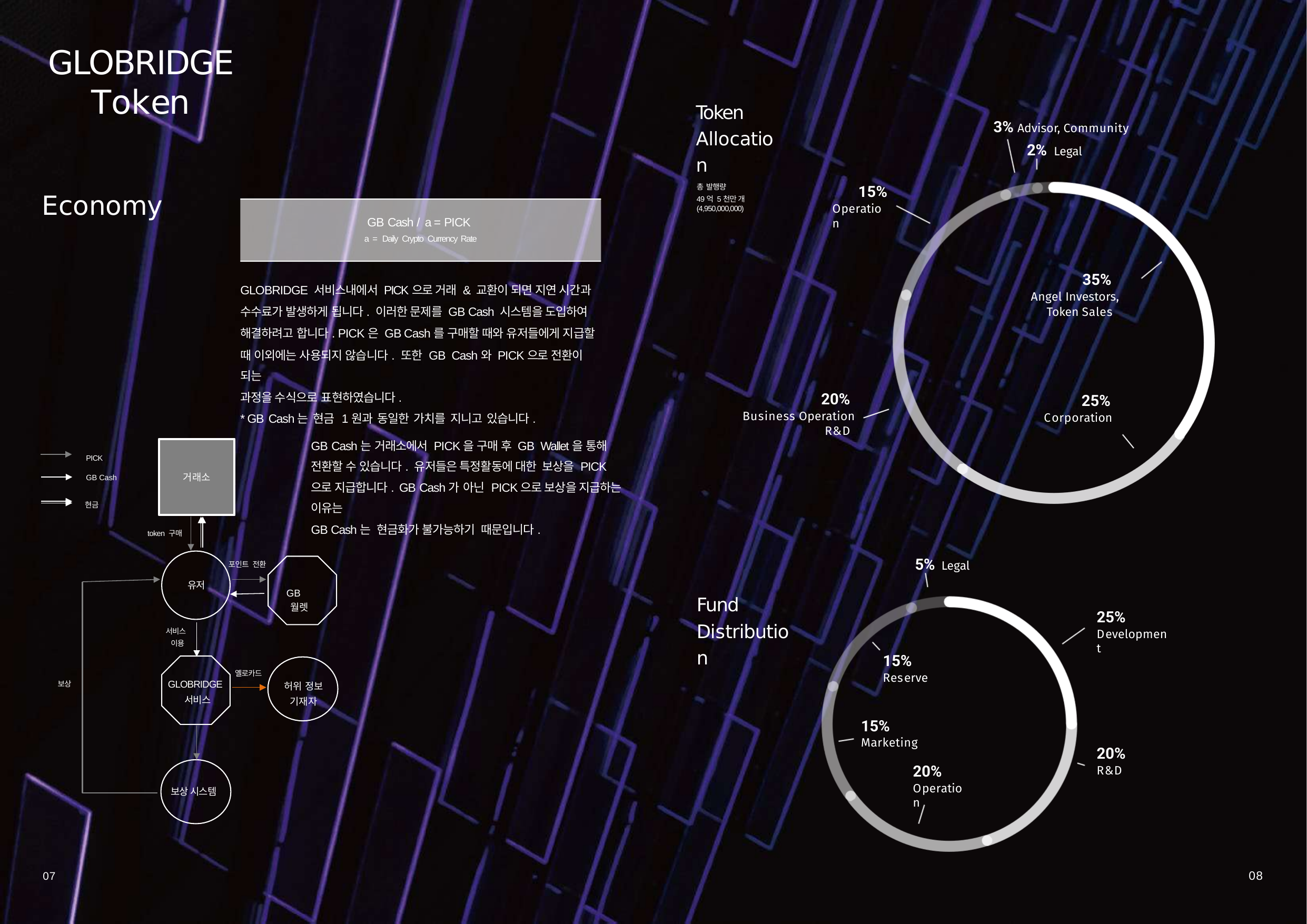

# GLOBRIDGE Token
Token  Allocation
총 발행량
49억 5천만 개 (4,950,000,000)
3% Advisor, Community
2% Legal
15%
Operation
Economy

GB Cash / a = PICK
a  =  Daily  Crypto  Currency Rate
GLOBRIDGE 서비스내에서 PICK으로 거래 & 교환이 되면 지연 시간과
수수료가 발생하게 됩니다. 이러한 문제를 GB Cash 시스템을 도입하여
해결하려고 합니다. PICK은 GB Cash를 구매할 때와 유저들에게 지급할
때 이외에는 사용되지 않습니다. 또한 GB  Cash와 PICK으로 전환이 되는
과정을 수식으로 표현하였습니다.
* GB Cash는 현금 1원과 동일한 가치를 지니고 있습니다.
GB Cash는 거래소에서 PICK을 구매 후 GB  Wallet을 통해 전환할 수 있습니다. 유저들은 특정활동에 대한  보상을 PICK으로 지급합니다.  GB Cash가 아닌 PICK으로 보상을 지급하는 이유는
GB Cash는  현금화가 불가능하기  때문입니다.
35%
  Angel Investors,
       Token Sales
20%
Business Operation
R&D
25%
Corporation
거래소
PICK
GB Cash
현금
token 구매

GB 월렛
포인트  전환
유저

서비스
이용

허위 정보
기재자
옐로카드
GLOBRIDGE
서비스
보상

보상 시스템
5% Legal
Fund
Distribution
25%
Development
15%
Reserve
15%
Marketing
20%
Operation
20%
R&D
08
07